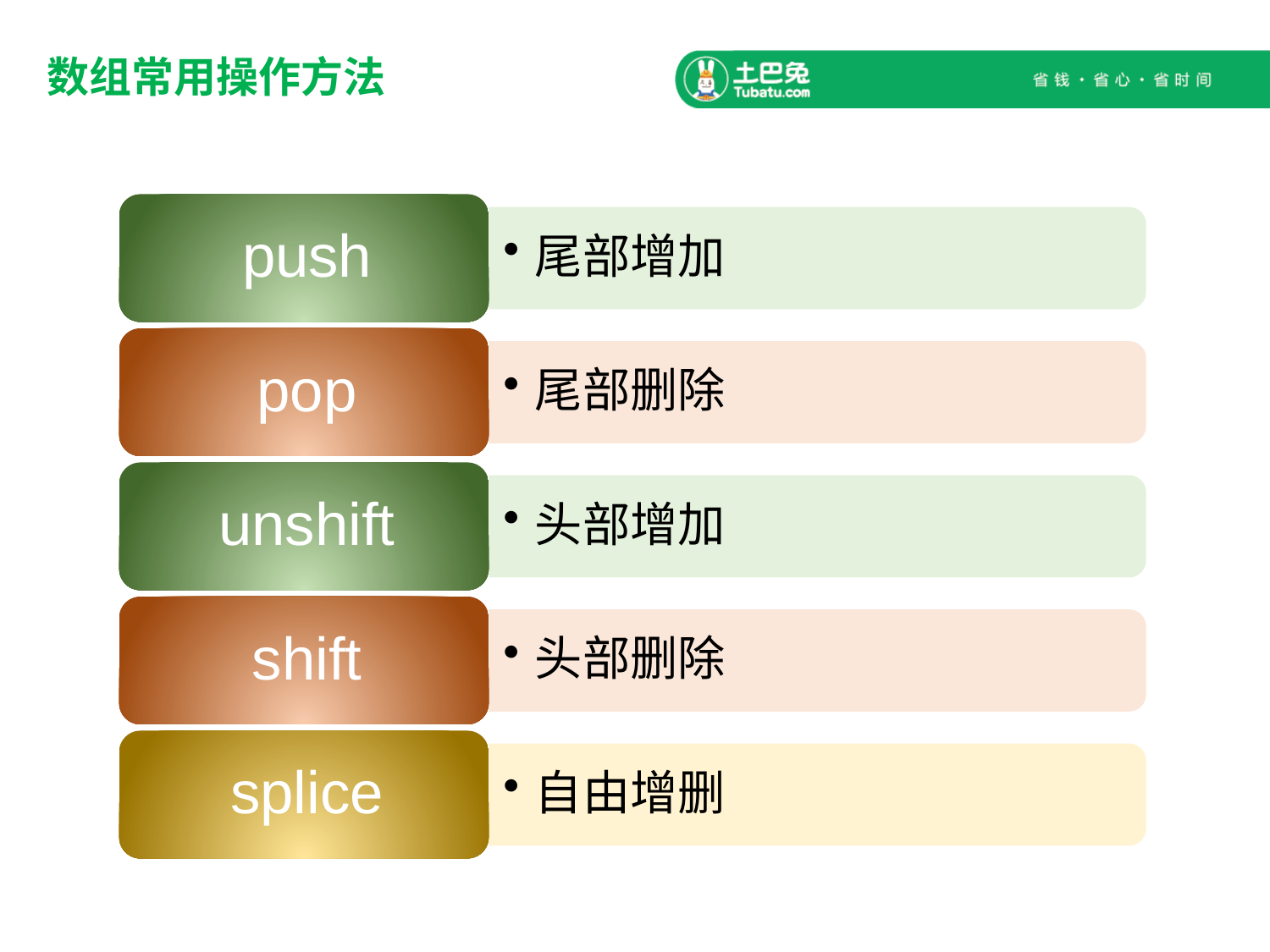

# 数组常用操作方法
尾部增加
push
尾部删除
pop
头部增加
unshift
头部删除
shift
自由增删
splice